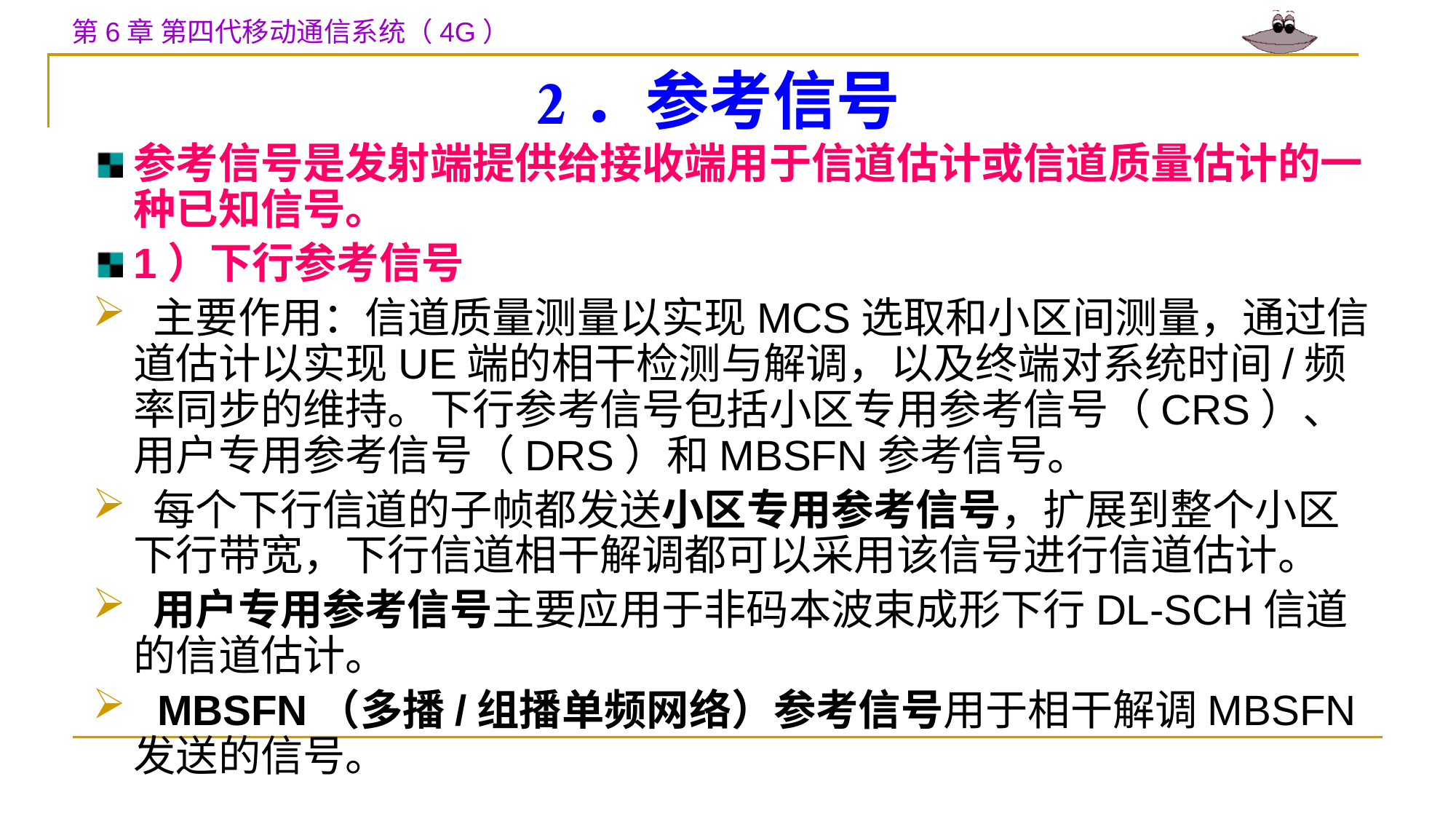

# 2．参考信号
参考信号是发射端提供给接收端用于信道估计或信道质量估计的一种已知信号。
1）下行参考信号
 主要作用：信道质量测量以实现MCS选取和小区间测量，通过信道估计以实现UE端的相干检测与解调，以及终端对系统时间/频率同步的维持。下行参考信号包括小区专用参考信号（CRS）、用户专用参考信号（DRS）和MBSFN参考信号。
 每个下行信道的子帧都发送小区专用参考信号，扩展到整个小区下行带宽，下行信道相干解调都可以采用该信号进行信道估计。
 用户专用参考信号主要应用于非码本波束成形下行DL-SCH信道的信道估计。
  MBSFN（多播/组播单频网络）参考信号用于相干解调MBSFN发送的信号。